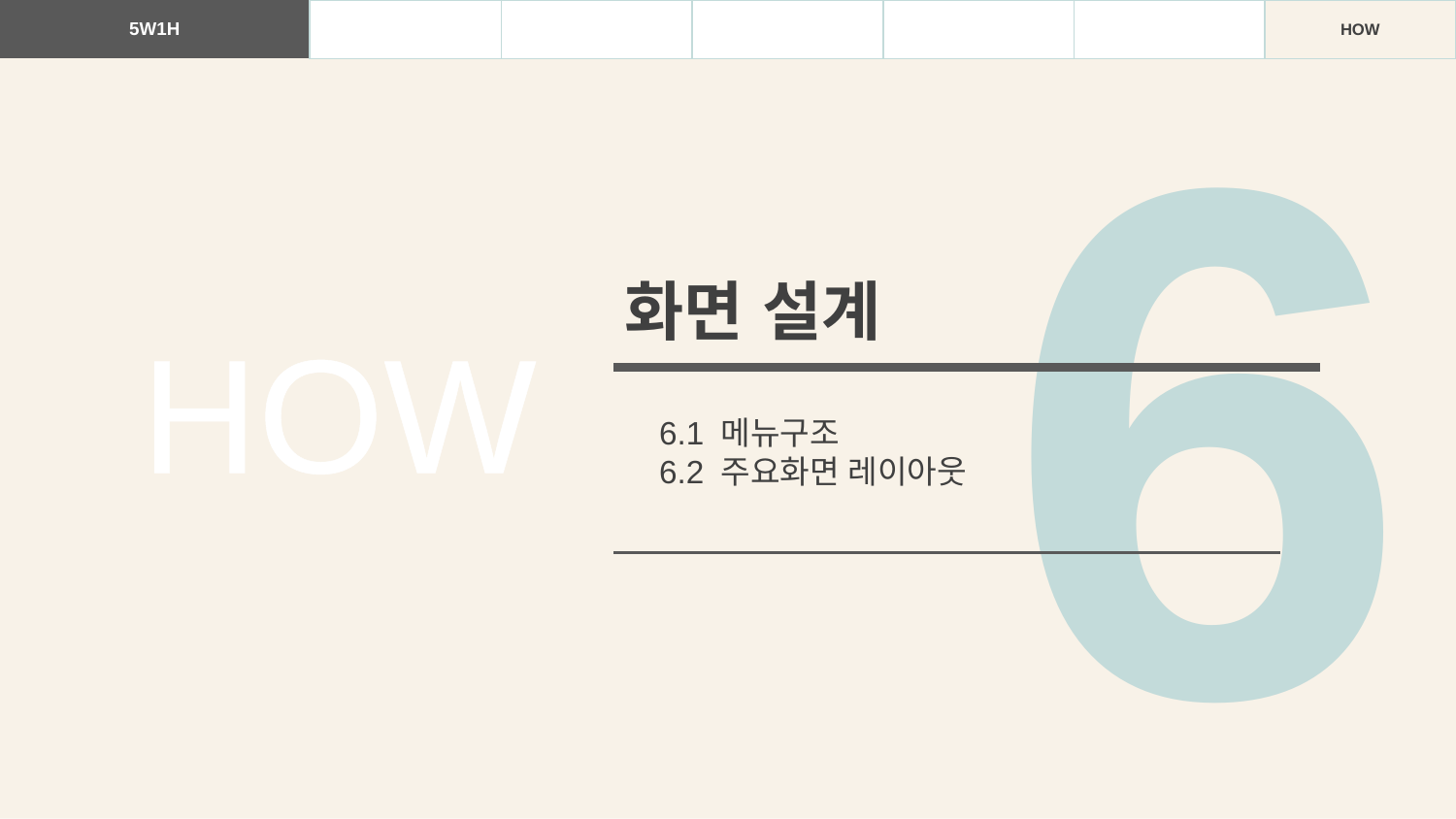

| 5W1H | WHAT | WHY | WHO | WHEN | WHERE | HOW |
| --- | --- | --- | --- | --- | --- | --- |
6
화면 설계
HOW
6.1 메뉴구조
6.2 주요화면 레이아웃